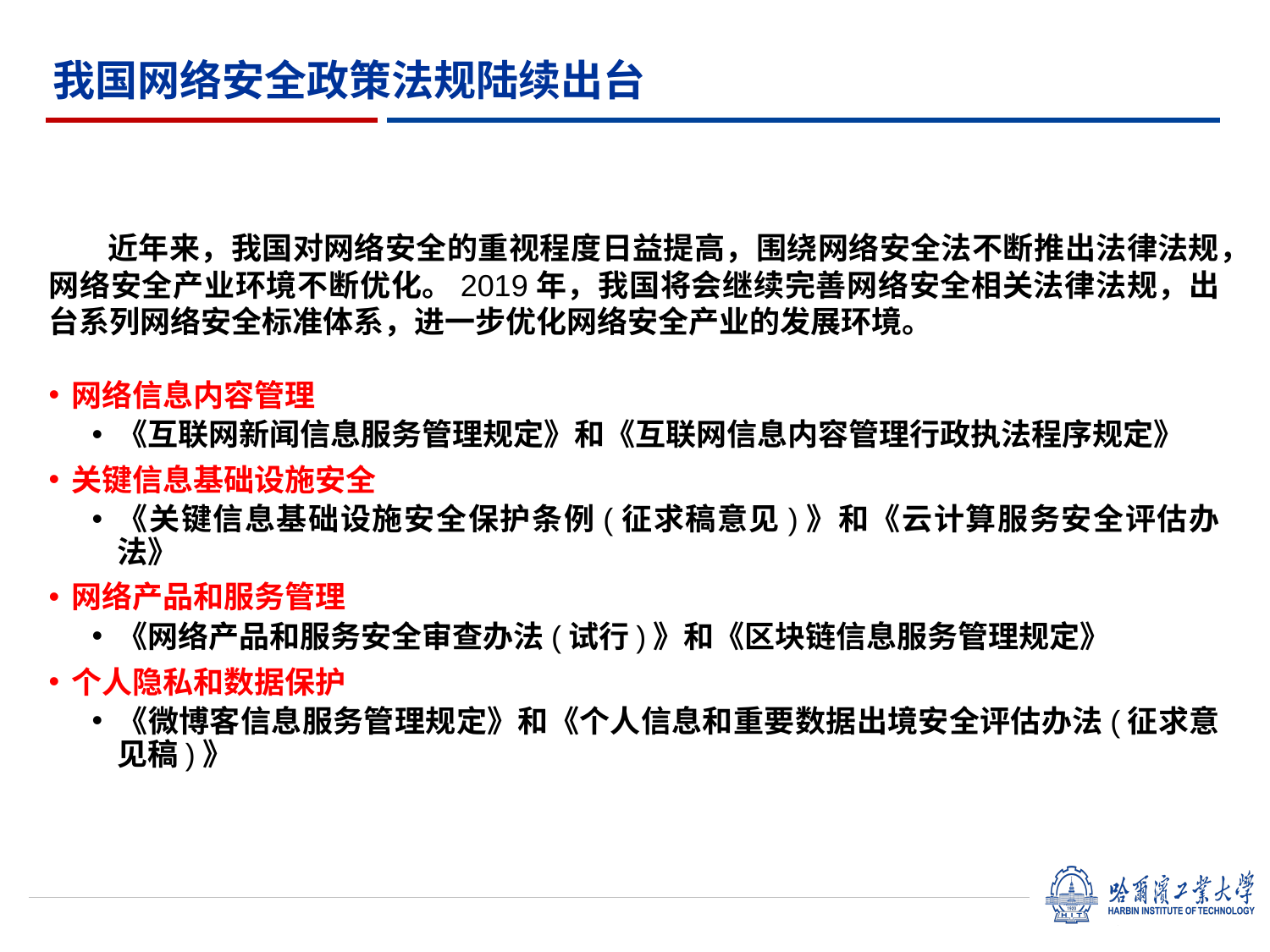

我国网络安全政策法规陆续出台
       近年来，我国对网络安全的重视程度日益提高，围绕网络安全法不断推出法律法规，网络安全产业环境不断优化。2019年，我国将会继续完善网络安全相关法律法规，出台系列网络安全标准体系，进一步优化网络安全产业的发展环境。

网络信息内容管理
《互联网新闻信息服务管理规定》和《互联网信息内容管理行政执法程序规定》
关键信息基础设施安全
《关键信息基础设施安全保护条例(征求稿意见)》和《云计算服务安全评估办法》
网络产品和服务管理
《网络产品和服务安全审查办法(试行)》和《区块链信息服务管理规定》
个人隐私和数据保护
《微博客信息服务管理规定》和《个人信息和重要数据出境安全评估办法(征求意见稿)》